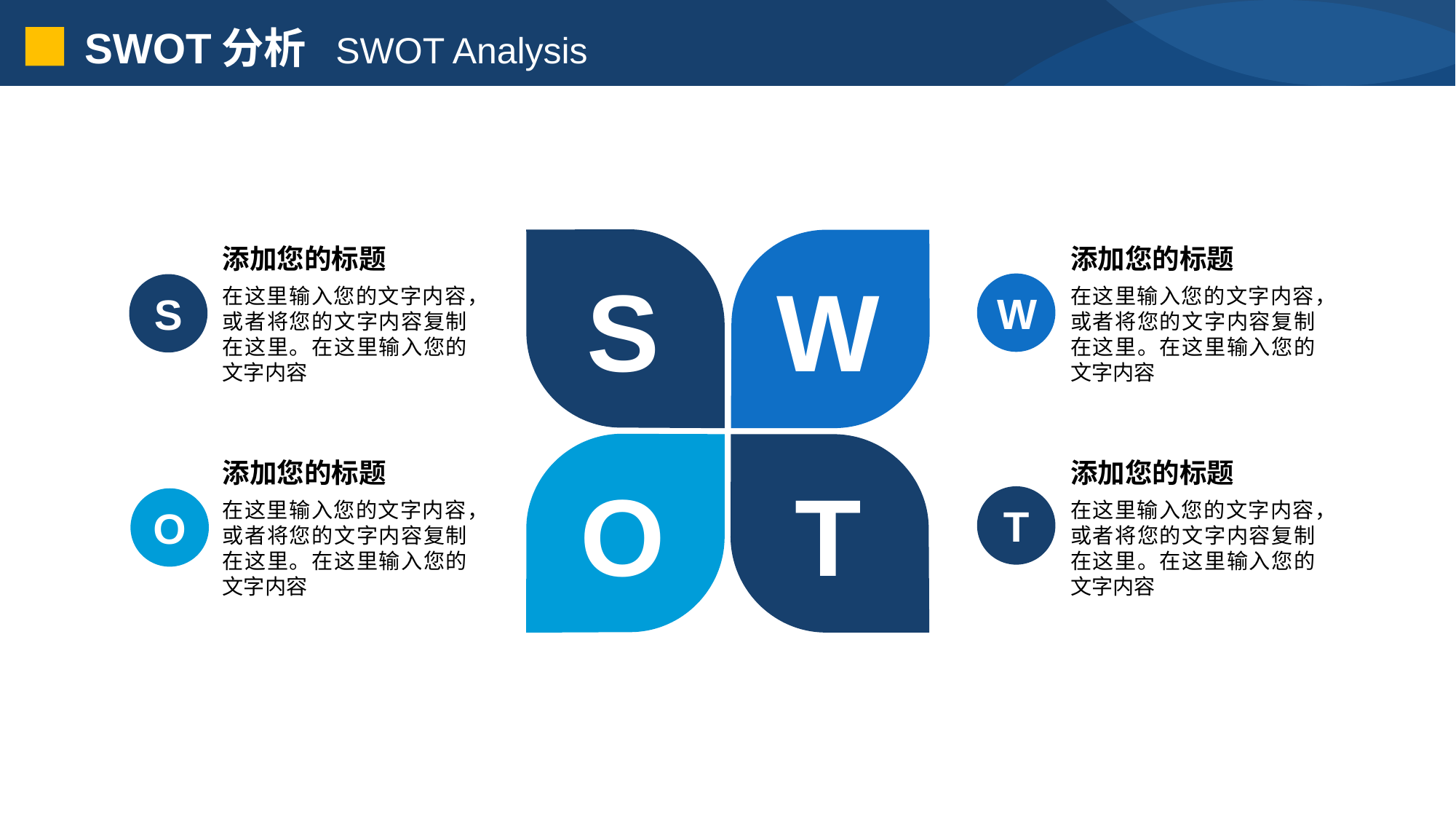

SWOT分析  SWOT Analysis

添加您的标题
添加您的标题
S
W

在这里输入您的文字内容，或者将您的文字内容复制在这里。在这里输入您的文字内容
在这里输入您的文字内容，或者将您的文字内容复制在这里。在这里输入您的文字内容
W
S

添加您的标题
添加您的标题
O
T

在这里输入您的文字内容，或者将您的文字内容复制在这里。在这里输入您的文字内容
在这里输入您的文字内容，或者将您的文字内容复制在这里。在这里输入您的文字内容
T
O